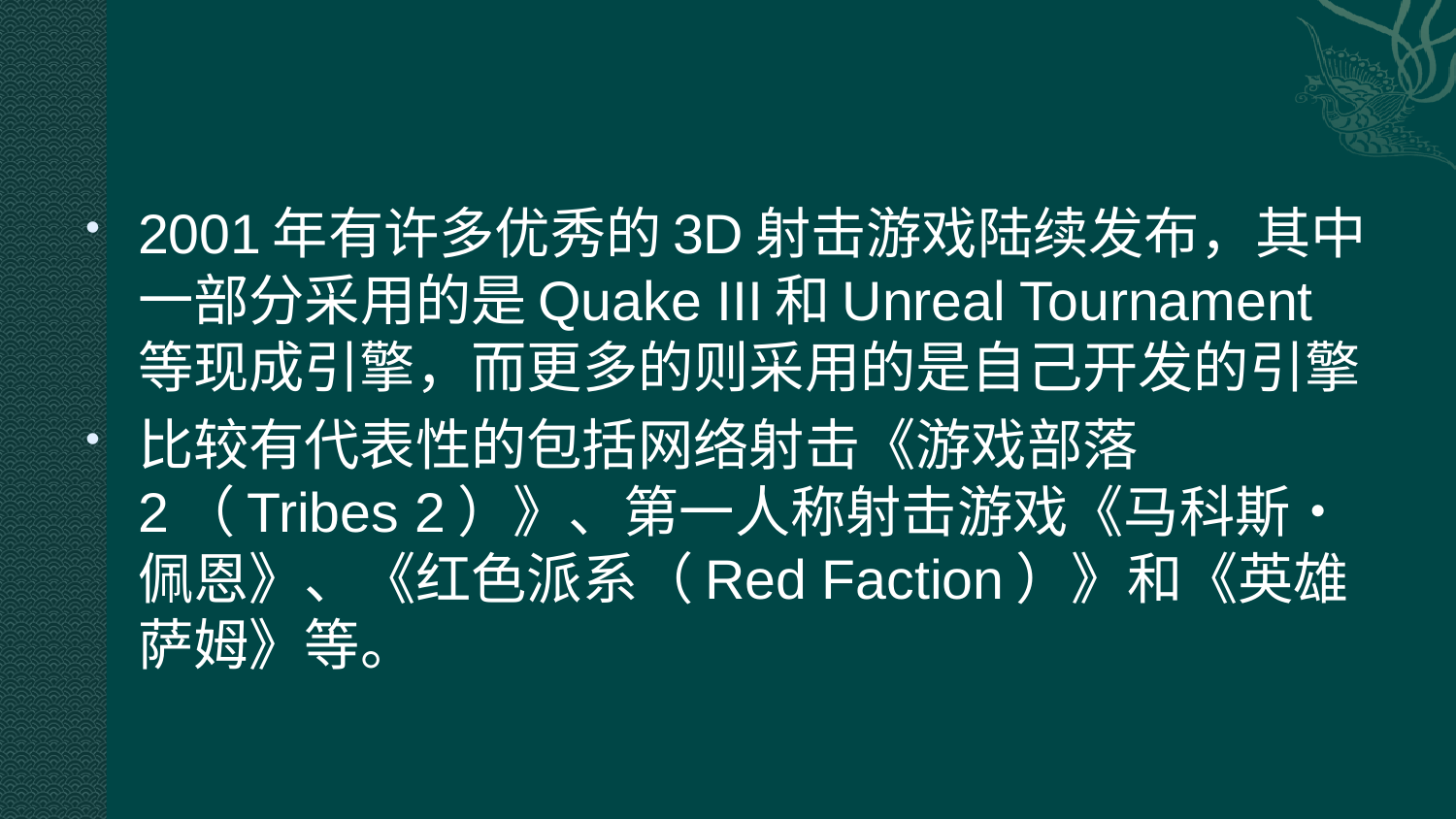

#
2001年有许多优秀的3D射击游戏陆续发布，其中一部分采用的是Quake III和Unreal Tournament等现成引擎，而更多的则采用的是自己开发的引擎
比较有代表性的包括网络射击《游戏部落2（Tribes 2）》、第一人称射击游戏《马科斯•佩恩》、《红色派系（Red Faction）》和《英雄萨姆》等。